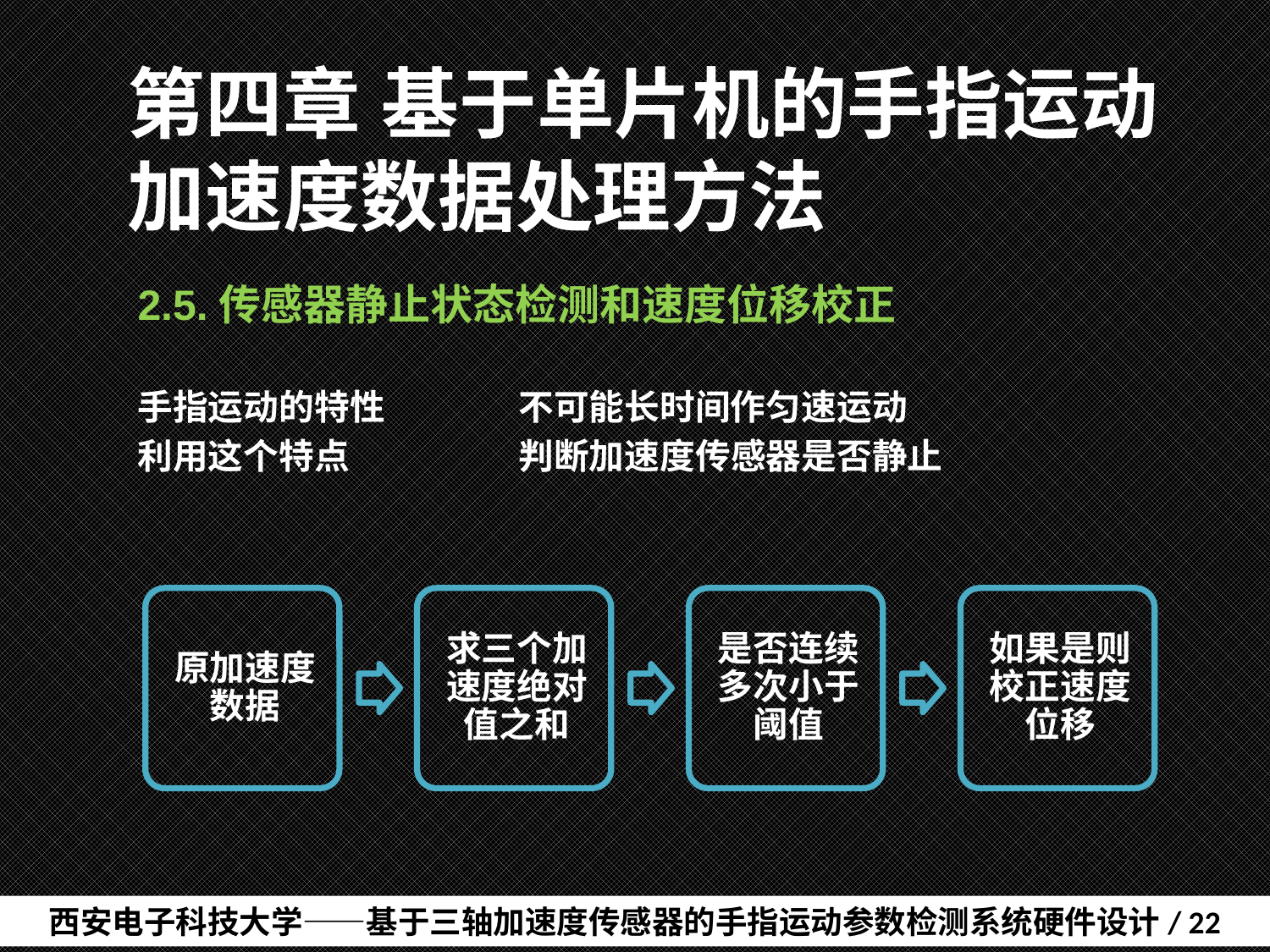

# 第四章	基于单片机的手指运动加速度数据处理方法
2.5.传感器静止状态检测和速度位移校正

手指运动的特性		不可能长时间作匀速运动
利用这个特点		判断加速度传感器是否静止

原加速度数据

求三个加速度绝对值之和

是否连续多次小于阈值

如果是则校正速度位移
西安电子科技大学——基于三轴加速度传感器的手指运动参数检测系统硬件设计/ 22